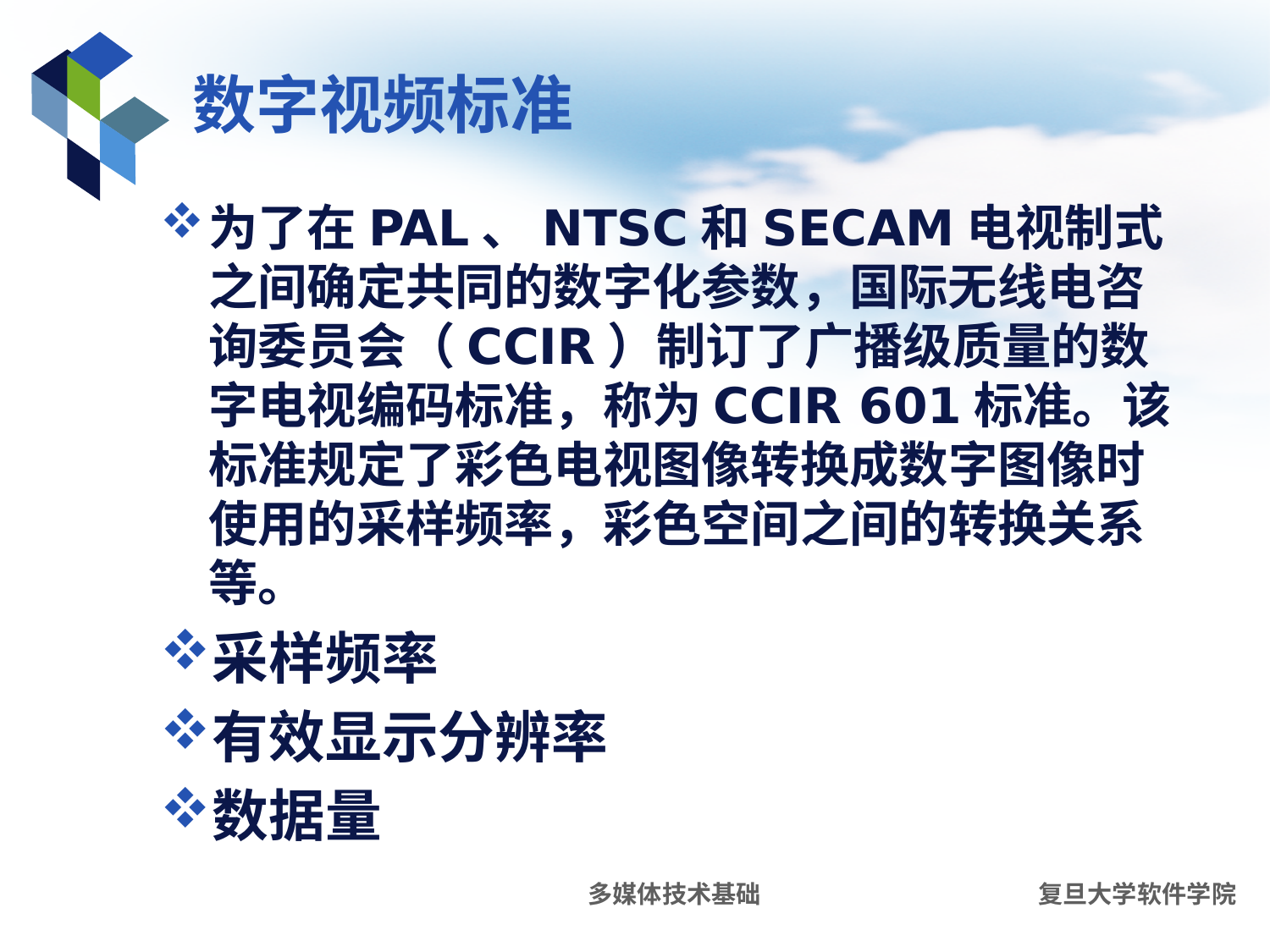

# 数字视频标准
为了在PAL、NTSC和SECAM电视制式之间确定共同的数字化参数，国际无线电咨询委员会（CCIR）制订了广播级质量的数字电视编码标准，称为CCIR 601标准。该标准规定了彩色电视图像转换成数字图像时使用的采样频率，彩色空间之间的转换关系等。
采样频率
有效显示分辨率
数据量
多媒体技术基础